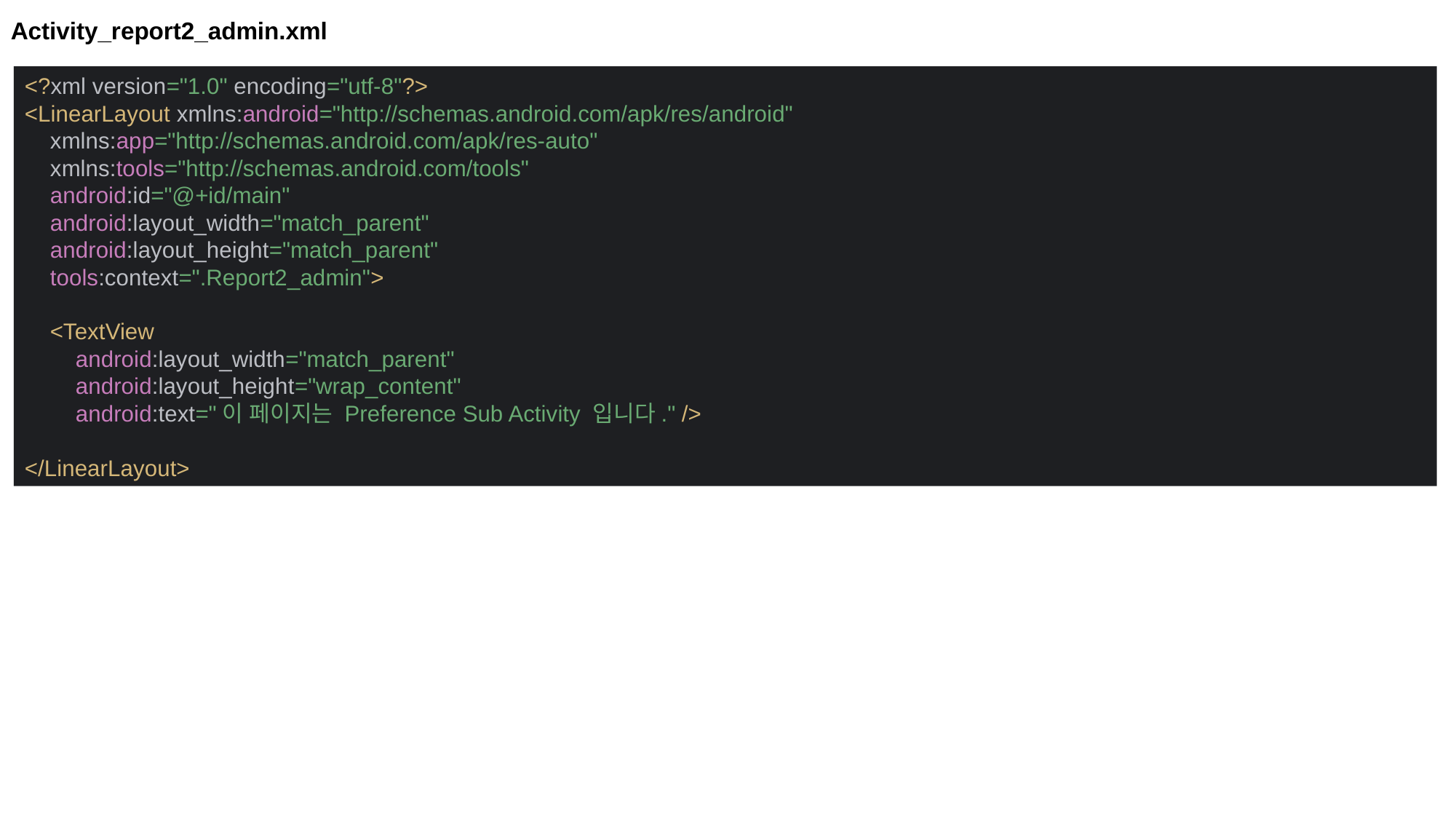

Activity_report2_admin.xml
<?xml version="1.0" encoding="utf-8"?>
<LinearLayout xmlns:android="http://schemas.android.com/apk/res/android"
    xmlns:app="http://schemas.android.com/apk/res-auto"
    xmlns:tools="http://schemas.android.com/tools"
    android:id="@+id/main"
    android:layout_width="match_parent"
    android:layout_height="match_parent"
    tools:context=".Report2_admin">
    <TextView
        android:layout_width="match_parent"
        android:layout_height="wrap_content"
        android:text="이 페이지는 Preference Sub Activity 입니다." />
</LinearLayout>